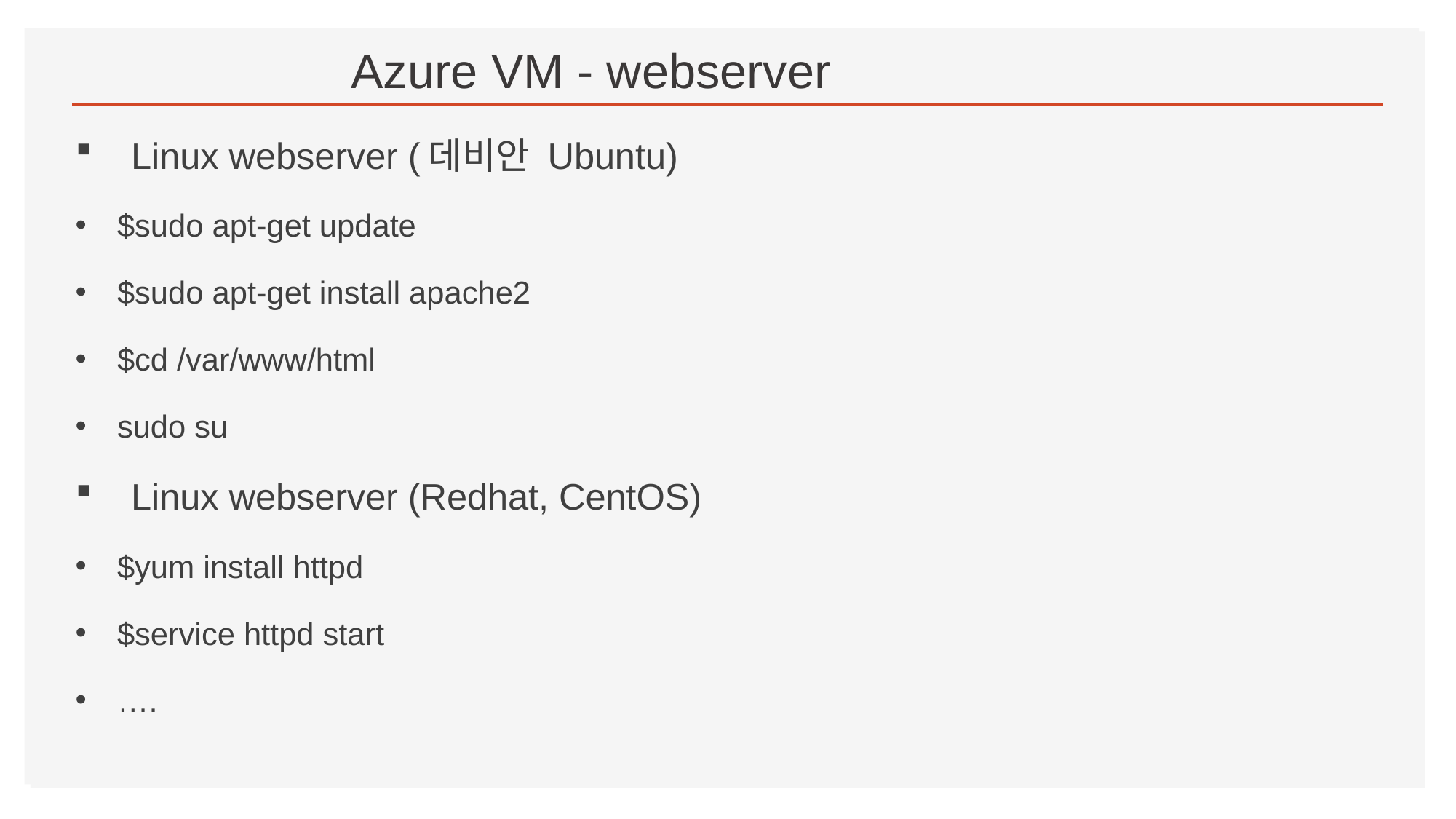

# Azure VM - webserver
Linux webserver (데비안 Ubuntu)
$sudo apt-get update
$sudo apt-get install apache2
$cd /var/www/html
sudo su
Linux webserver (Redhat, CentOS)
$yum install httpd
$service httpd start
….